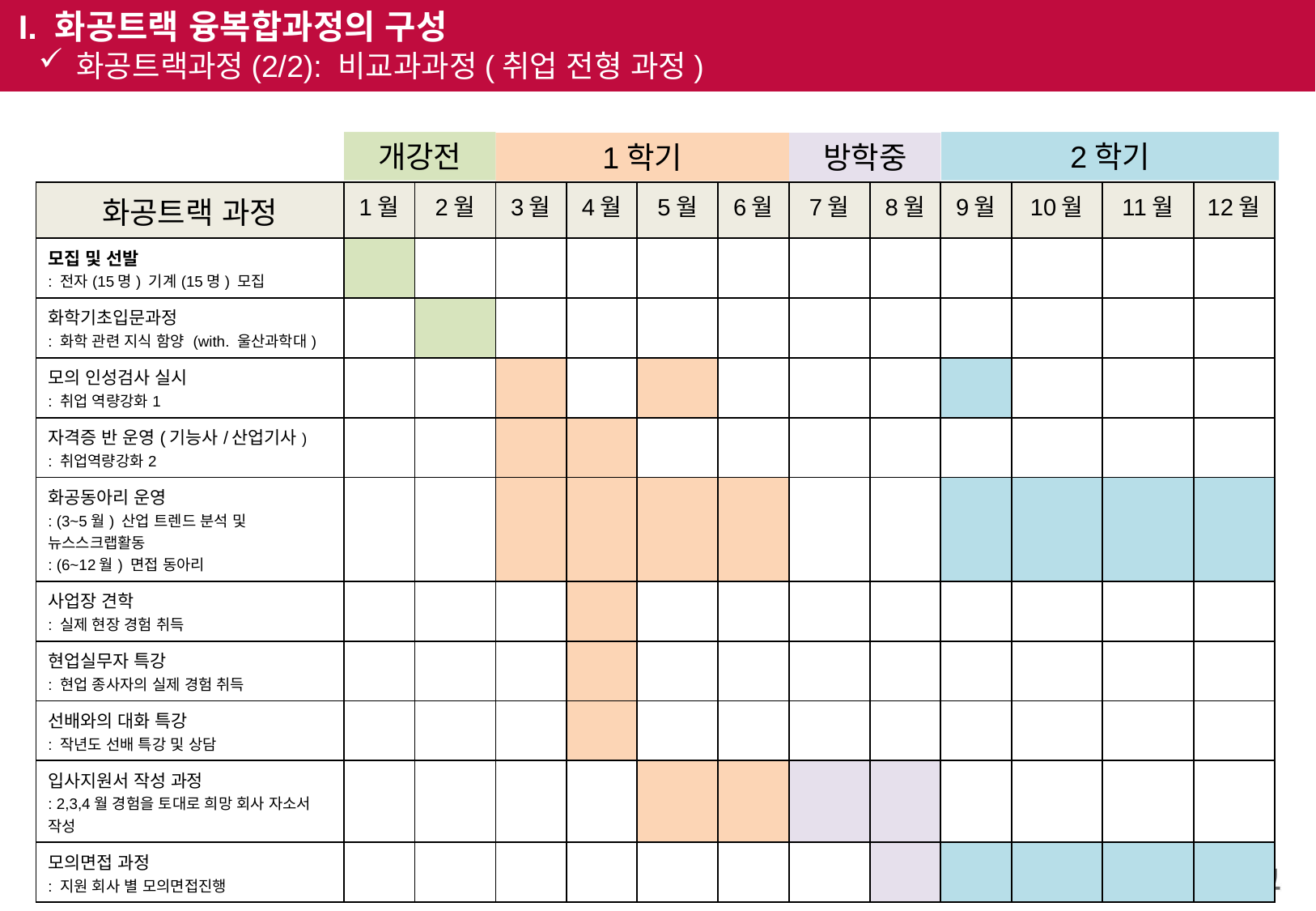

I. 화공트랙 융복합과정의 구성

화공트랙과정(2/2): 비교과과정(취업 전형 과정)
개강전
2학기
1학기
방학중
| 화공트랙 과정 | 1월 | 2월 | 3월 | 4월 | 5월 | 6월 | 7월 | 8월 | 9월 | 10월 | 11월 | 12월 |
| --- | --- | --- | --- | --- | --- | --- | --- | --- | --- | --- | --- | --- |
| 모집 및 선발 : 전자(15명) 기계(15명) 모집 |  |  |  |  |  |  |  |  |  |  |  |  |
| 화학기초입문과정 : 화학 관련 지식 함양 (with. 울산과학대) |  |  |  |  |  |  |  |  |  |  |  |  |
| 모의 인성검사 실시 : 취업 역량강화1 |  |  |  |  |  |  |  |  |  |  |  |  |
| 자격증 반 운영(기능사/산업기사) : 취업역량강화2 |  |  |  |  |  |  |  |  |  |  |  |  |
| 화공동아리 운영 : (3~5월) 산업 트렌드 분석 및 뉴스스크랩활동 : (6~12월) 면접 동아리 |  |  |  |  |  |  |  |  |  |  |  |  |
| 사업장 견학 : 실제 현장 경험 취득 |  |  |  |  |  |  |  |  |  |  |  |  |
| 현업실무자 특강 : 현업 종사자의 실제 경험 취득 |  |  |  |  |  |  |  |  |  |  |  |  |
| 선배와의 대화 특강 : 작년도 선배 특강 및 상담 |  |  |  |  |  |  |  |  |  |  |  |  |
| 입사지원서 작성 과정 : 2,3,4월 경험을 토대로 희망 회사 자소서 작성 |  |  |  |  |  |  |  |  |  |  |  |  |
| 모의면접 과정 : 지원 회사 별 모의면접진행 |  |  |  |  |  |  |  |  |  |  |  |  |